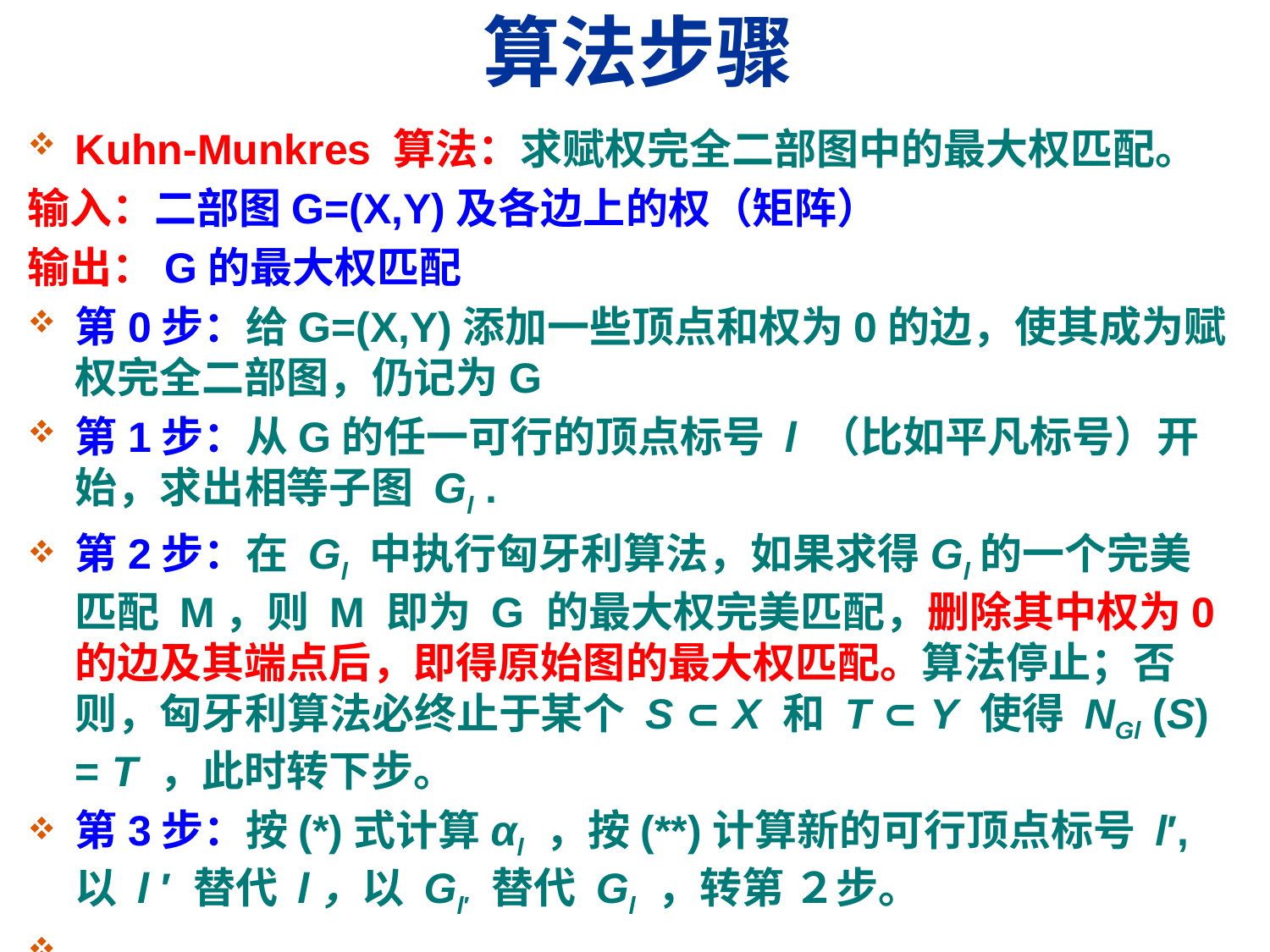

# 算法步骤
Kuhn-Munkres 算法：求赋权完全二部图中的最大权匹配。
输入：二部图G=(X,Y)及各边上的权（矩阵）
输出：G的最大权匹配
第0步：给G=(X,Y)添加一些顶点和权为0的边，使其成为赋权完全二部图，仍记为G
第1步：从G的任一可行的顶点标号 l （比如平凡标号）开始，求出相等子图 Gl .
第2步：在 Gl 中执行匈牙利算法，如果求得Gl的一个完美匹配 M，则 M 即为 G 的最大权完美匹配，删除其中权为0的边及其端点后，即得原始图的最大权匹配。算法停止；否则，匈牙利算法必终止于某个 S ⊂ X 和 T ⊂ Y 使得 NGl (S) = T ，此时转下步。
第3步：按(*)式计算αl ，按(**)计算新的可行顶点标号 l′, 以 l ′ 替代 l，以 Gl′ 替代 Gl ，转第 ２步。